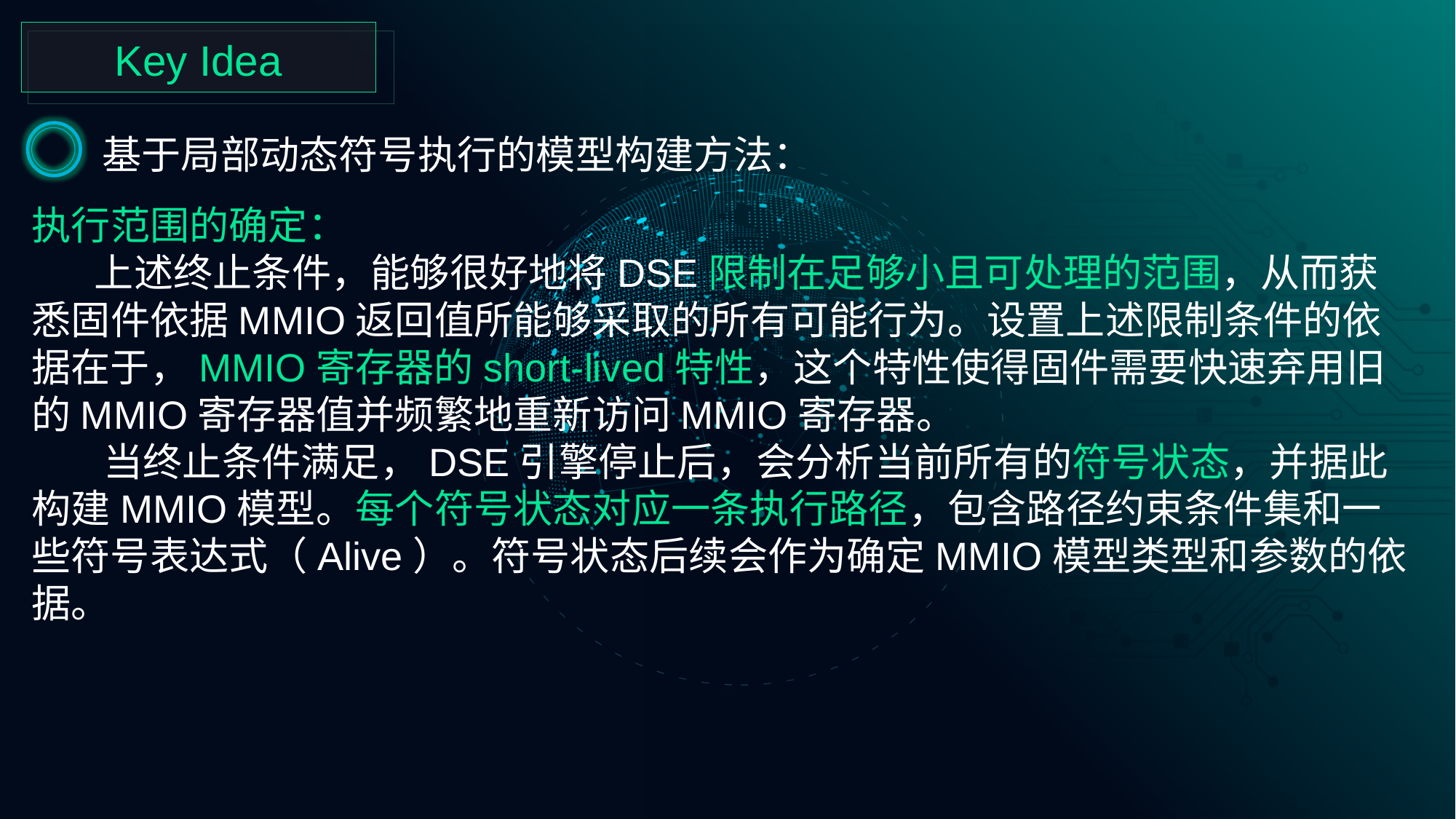

Key Idea

基于局部动态符号执行的模型构建方法：
执行范围的确定：
      上述终止条件，能够很好地将DSE限制在足够小且可处理的范围，从而获悉固件依据MMIO返回值所能够采取的所有可能行为。设置上述限制条件的依据在于，MMIO寄存器的short-lived特性，这个特性使得固件需要快速弃用旧的MMIO寄存器值并频繁地重新访问MMIO寄存器。
       当终止条件满足，DSE引擎停止后，会分析当前所有的符号状态，并据此构建MMIO模型。每个符号状态对应一条执行路径，包含路径约束条件集和一些符号表达式（Alive）。符号状态后续会作为确定MMIO模型类型和参数的依据。